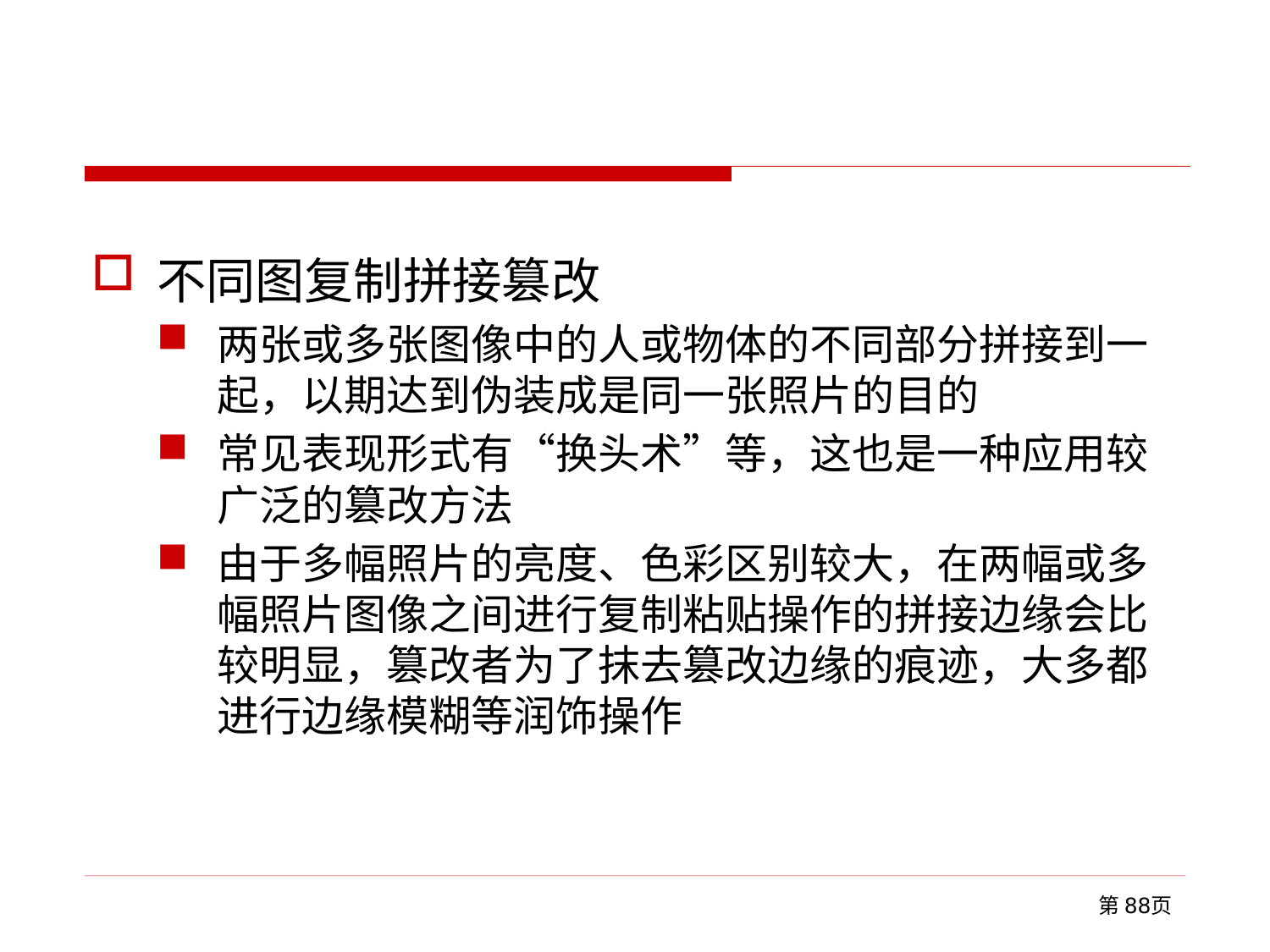

#
不同图复制拼接篡改
两张或多张图像中的人或物体的不同部分拼接到一起，以期达到伪装成是同一张照片的目的
常见表现形式有“换头术”等，这也是一种应用较广泛的篡改方法
由于多幅照片的亮度、色彩区别较大，在两幅或多幅照片图像之间进行复制粘贴操作的拼接边缘会比较明显，篡改者为了抹去篡改边缘的痕迹，大多都进行边缘模糊等润饰操作
88